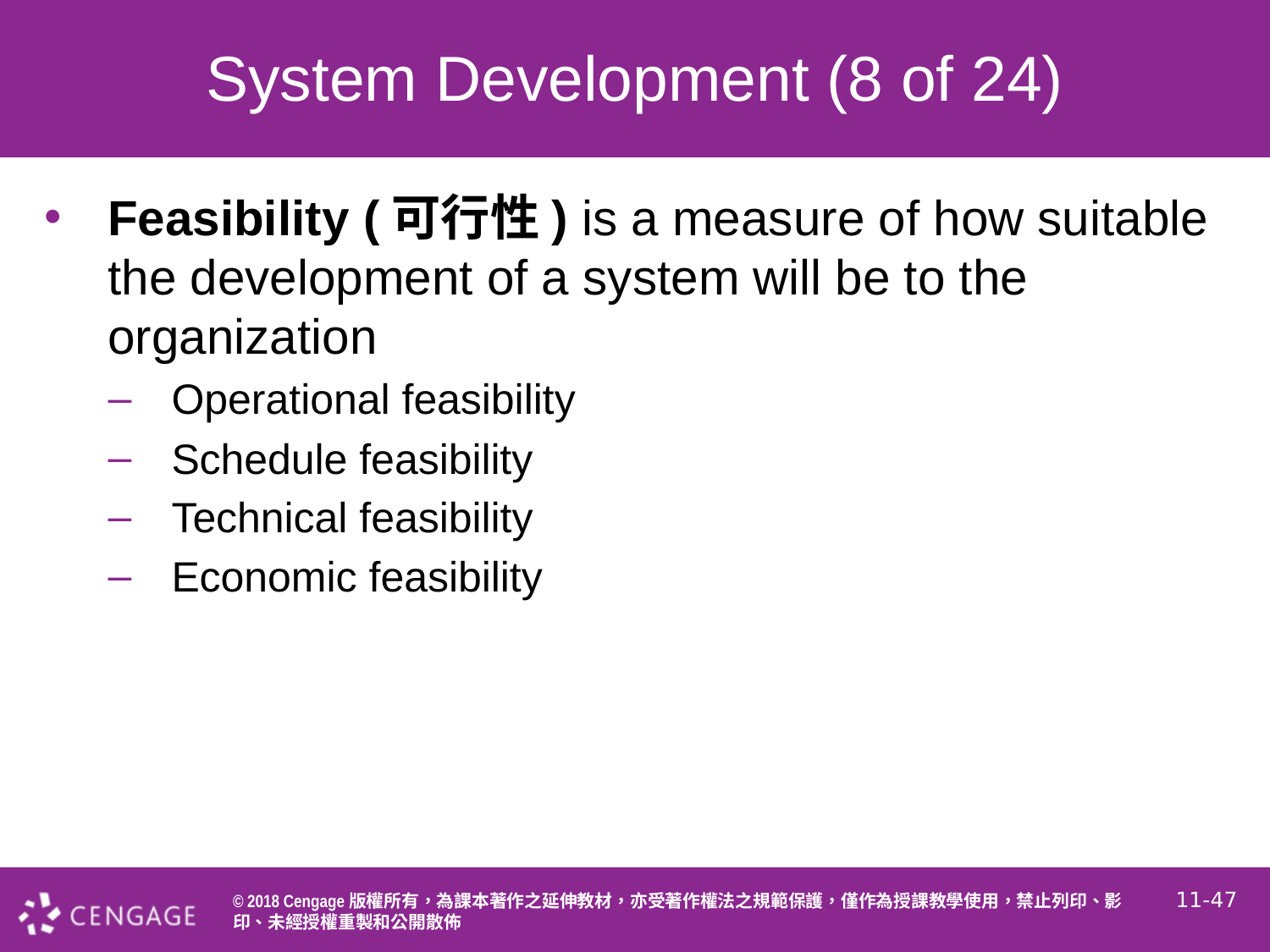

# System Development (8 of 24)
Feasibility (可行性) is a measure of how suitable the development of a system will be to the organization
Operational feasibility
Schedule feasibility
Technical feasibility
Economic feasibility